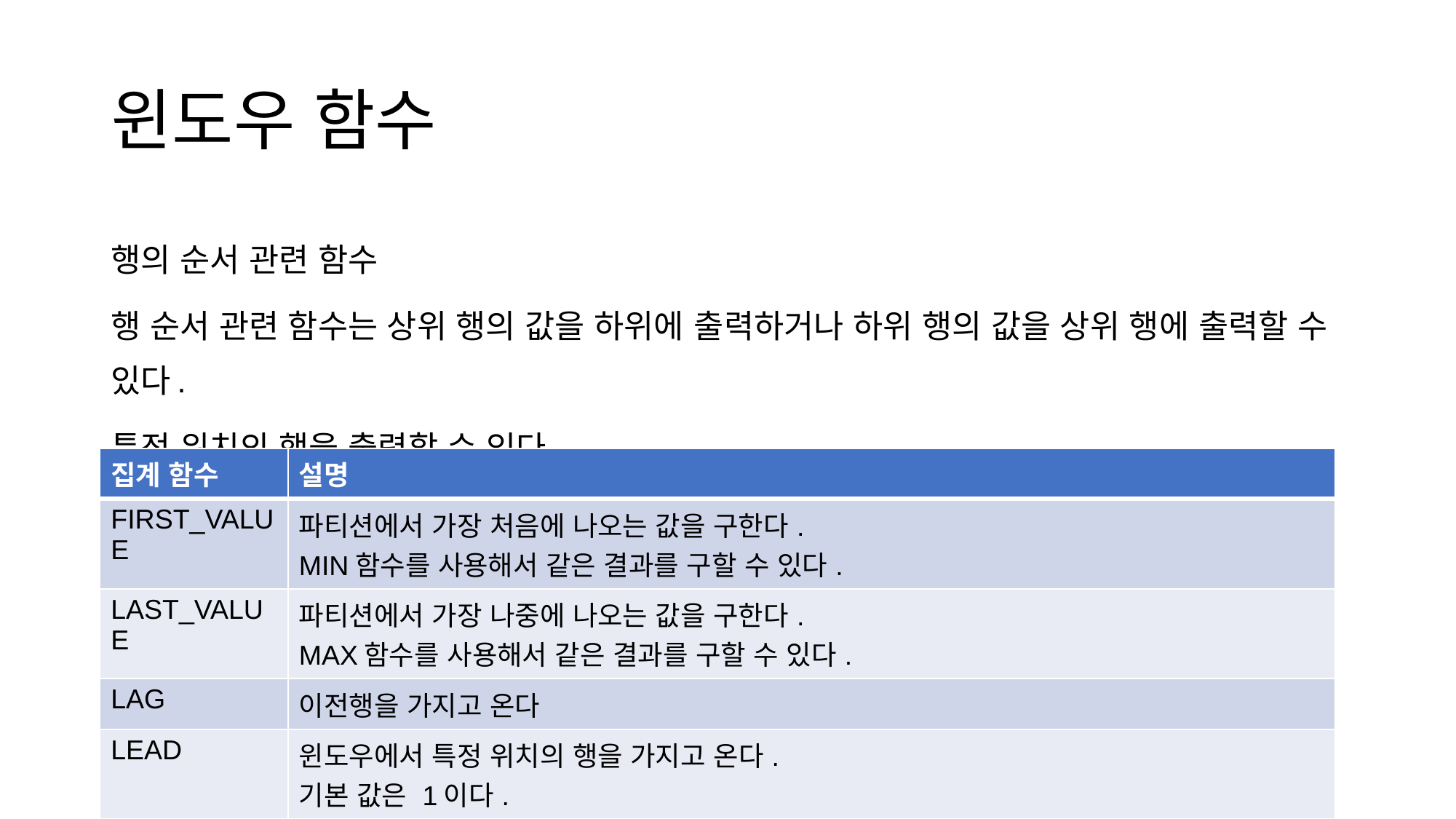

# 윈도우 함수
행의 순서 관련 함수
행 순서 관련 함수는 상위 행의 값을 하위에 출력하거나 하위 행의 값을 상위 행에 출력할 수 있다.
특정 위치의 행을 출력할 수 있다.

| 집계 함수 | 설명 |
| --- | --- |
| FIRST\_VALUE | 파티션에서 가장 처음에 나오는 값을 구한다. MIN함수를 사용해서 같은 결과를 구할 수 있다. |
| LAST\_VALUE | 파티션에서 가장 나중에 나오는 값을 구한다. MAX함수를 사용해서 같은 결과를 구할 수 있다. |
| LAG | 이전행을 가지고 온다 |
| LEAD | 윈도우에서 특정 위치의 행을 가지고 온다. 기본 값은 1이다. |